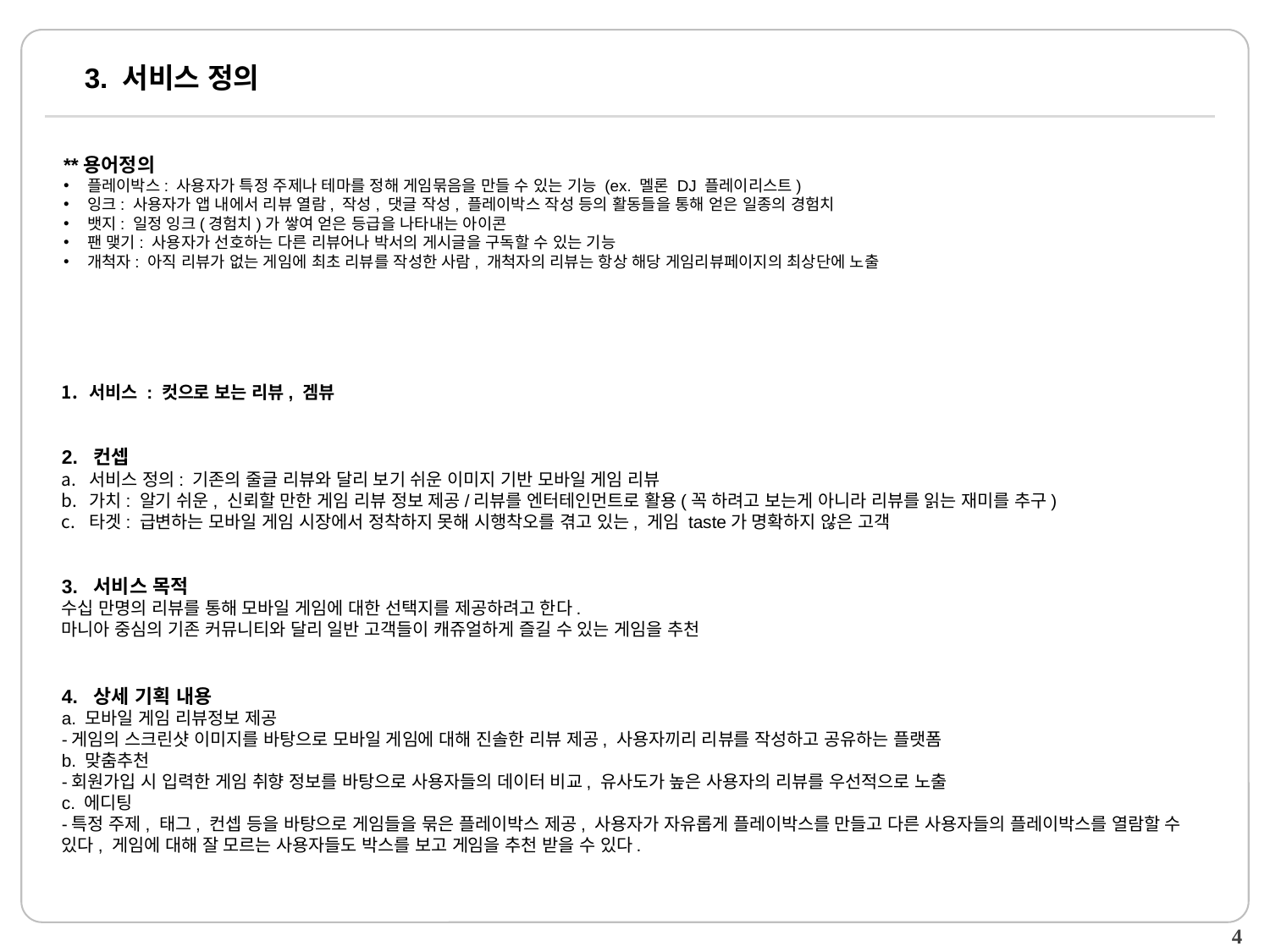

# 3. 서비스 정의
**용어정의
플레이박스: 사용자가 특정 주제나 테마를 정해 게임묶음을 만들 수 있는 기능 (ex. 멜론 DJ 플레이리스트)
잉크: 사용자가 앱 내에서 리뷰 열람, 작성, 댓글 작성, 플레이박스 작성 등의 활동들을 통해 얻은 일종의 경험치
뱃지: 일정 잉크(경험치)가 쌓여 얻은 등급을 나타내는 아이콘
팬 맺기: 사용자가 선호하는 다른 리뷰어나 박서의 게시글을 구독할 수 있는 기능
개척자: 아직 리뷰가 없는 게임에 최초 리뷰를 작성한 사람, 개척자의 리뷰는 항상 해당 게임리뷰페이지의 최상단에 노출
서비스 : 컷으로 보는 리뷰, 겜뷰

2.  컨셉
서비스 정의: 기존의 줄글 리뷰와 달리 보기 쉬운 이미지 기반 모바일 게임 리뷰
가치: 알기 쉬운, 신뢰할 만한 게임 리뷰 정보 제공/리뷰를 엔터테인먼트로 활용(꼭 하려고 보는게 아니라 리뷰를 읽는 재미를 추구)
타겟: 급변하는 모바일 게임 시장에서 정착하지 못해 시행착오를 겪고 있는, 게임 taste가 명확하지 않은 고객

3.  서비스 목적
수십 만명의 리뷰를 통해 모바일 게임에 대한 선택지를 제공하려고 한다.
마니아 중심의 기존 커뮤니티와 달리 일반 고객들이 캐쥬얼하게 즐길 수 있는 게임을 추천

4.  상세 기획 내용
a. 모바일 게임 리뷰정보 제공
-게임의 스크린샷 이미지를 바탕으로 모바일 게임에 대해 진솔한 리뷰 제공, 사용자끼리 리뷰를 작성하고 공유하는 플랫폼
b. 맞춤추천
-회원가입 시 입력한 게임 취향 정보를 바탕으로 사용자들의 데이터 비교, 유사도가 높은 사용자의 리뷰를 우선적으로 노출
c. 에디팅
-특정 주제, 태그, 컨셉 등을 바탕으로 게임들을 묶은 플레이박스 제공, 사용자가 자유롭게 플레이박스를 만들고 다른 사용자들의 플레이박스를 열람할 수 있다, 게임에 대해 잘 모르는 사용자들도 박스를 보고 게임을 추천 받을 수 있다.

4